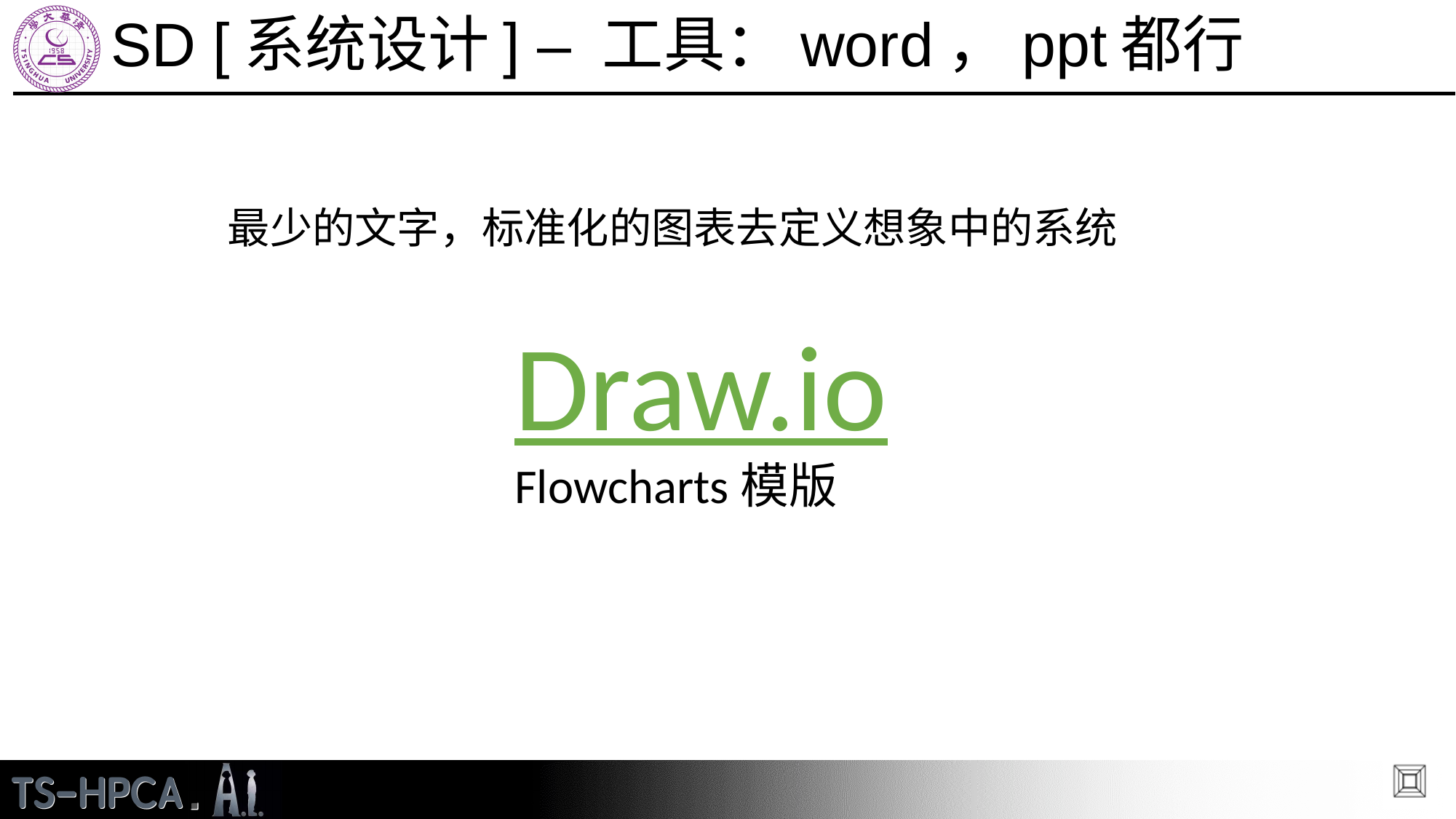

# SD [系统设计] – 工具：word，ppt都行
最少的文字，标准化的图表去定义想象中的系统
Draw.io
Flowcharts模版